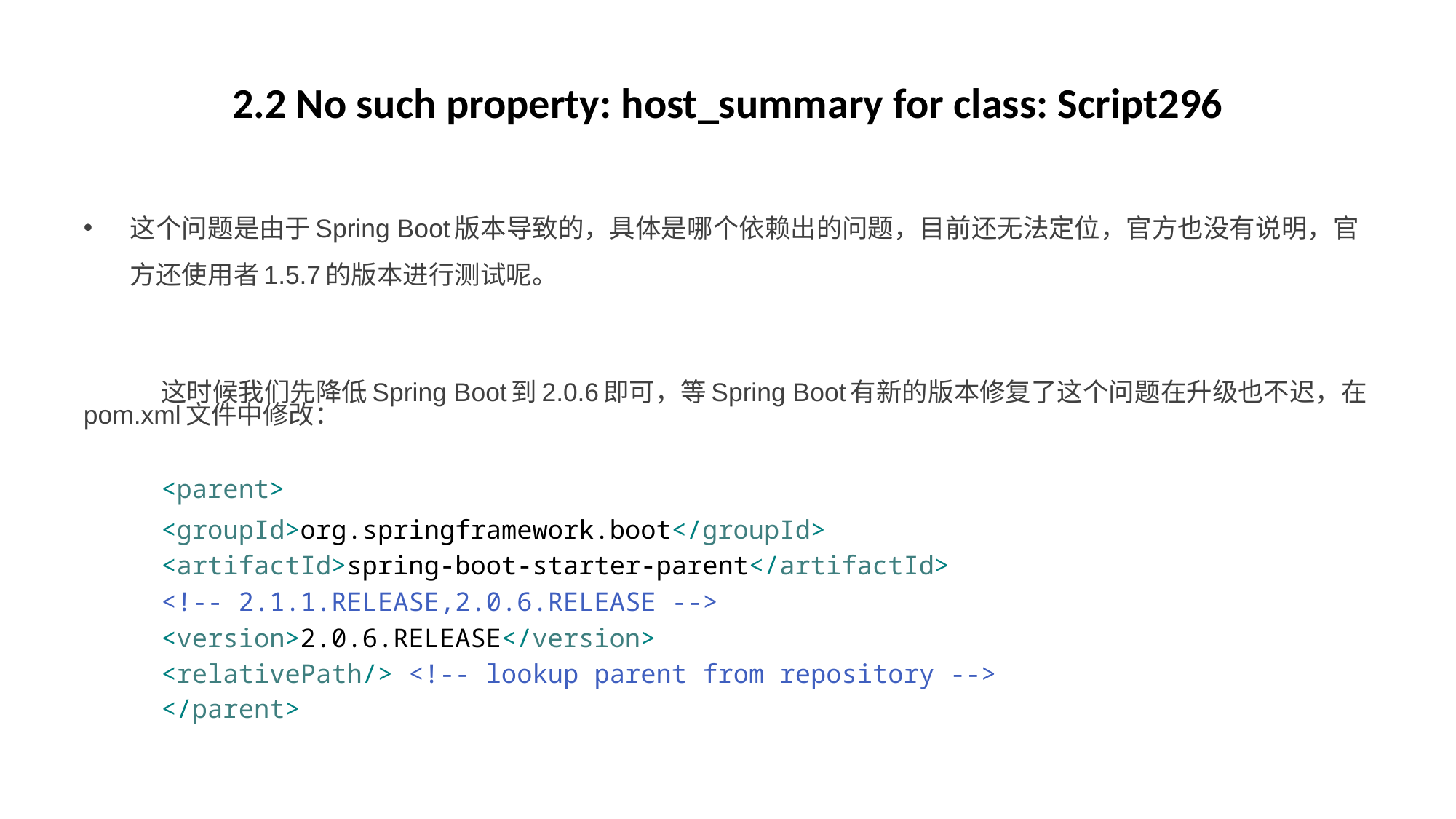

# 2.2 No such property: host_summary for class: Script296
这个问题是由于Spring Boot版本导致的，具体是哪个依赖出的问题，目前还无法定位，官方也没有说明，官方还使用者1.5.7的版本进行测试呢。

	这时候我们先降低Spring Boot到2.0.6即可，等Spring Boot有新的版本修复了这个问题在升级也不迟，在pom.xml文件中修改：
	<parent>
		<groupId>org.springframework.boot</groupId>
		<artifactId>spring-boot-starter-parent</artifactId>
		<!-- 2.1.1.RELEASE,2.0.6.RELEASE -->
		<version>2.0.6.RELEASE</version>
		<relativePath/> <!-- lookup parent from repository -->
	</parent>